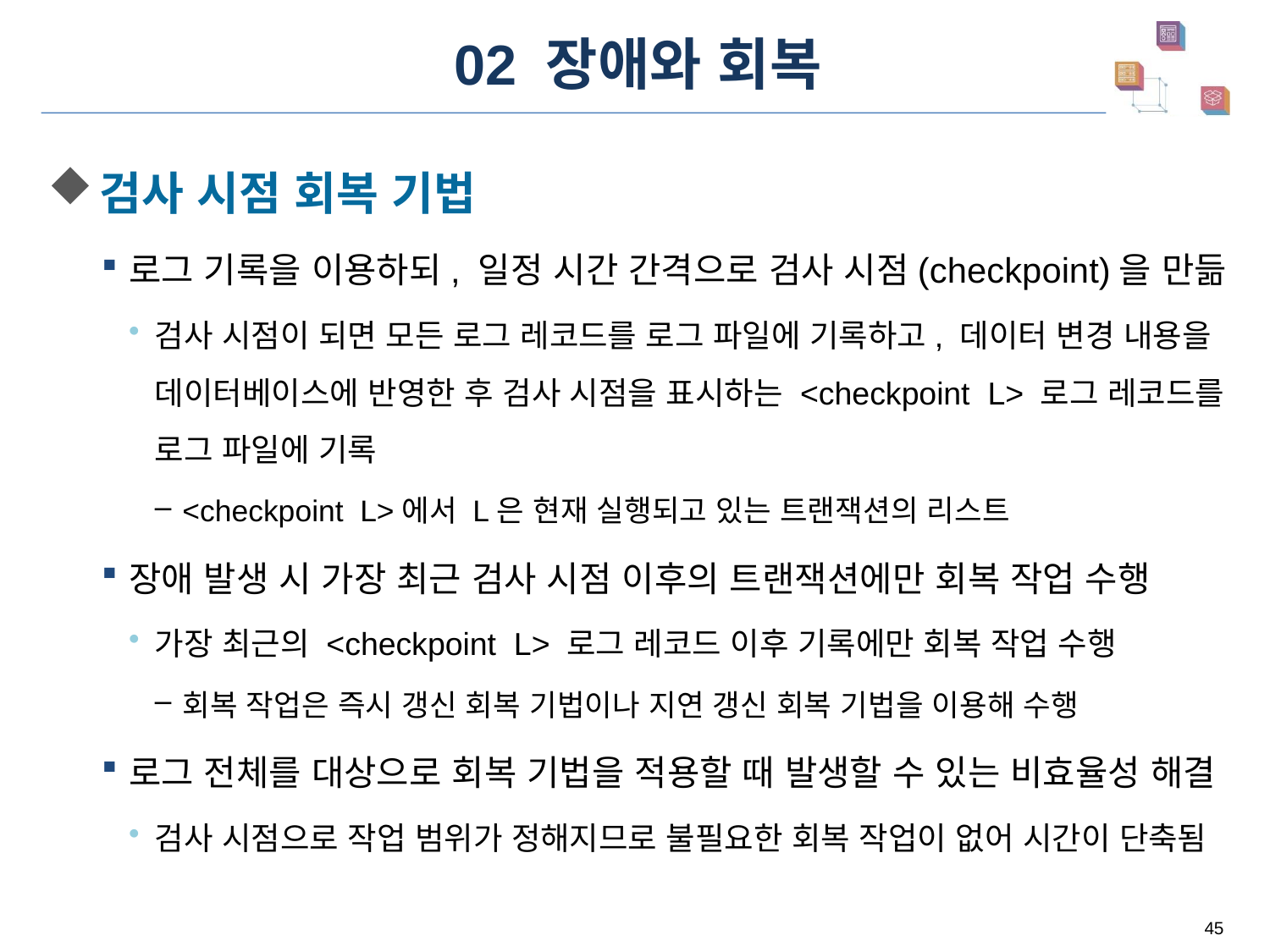

# 02 장애와 회복
검사 시점 회복 기법
로그 기록을 이용하되, 일정 시간 간격으로 검사 시점(checkpoint)을 만듦
검사 시점이 되면 모든 로그 레코드를 로그 파일에 기록하고, 데이터 변경 내용을
데이터베이스에 반영한 후 검사 시점을 표시하는 <checkpoint  L> 로그 레코드를
로그 파일에 기록
<checkpoint  L>에서 L은 현재 실행되고 있는 트랜잭션의 리스트
장애 발생 시 가장 최근 검사 시점 이후의 트랜잭션에만 회복 작업 수행
가장 최근의 <checkpoint  L> 로그 레코드 이후 기록에만 회복 작업 수행
회복 작업은 즉시 갱신 회복 기법이나 지연 갱신 회복 기법을 이용해 수행
로그 전체를 대상으로 회복 기법을 적용할 때 발생할 수 있는 비효율성 해결
검사 시점으로 작업 범위가 정해지므로 불필요한 회복 작업이 없어 시간이 단축됨